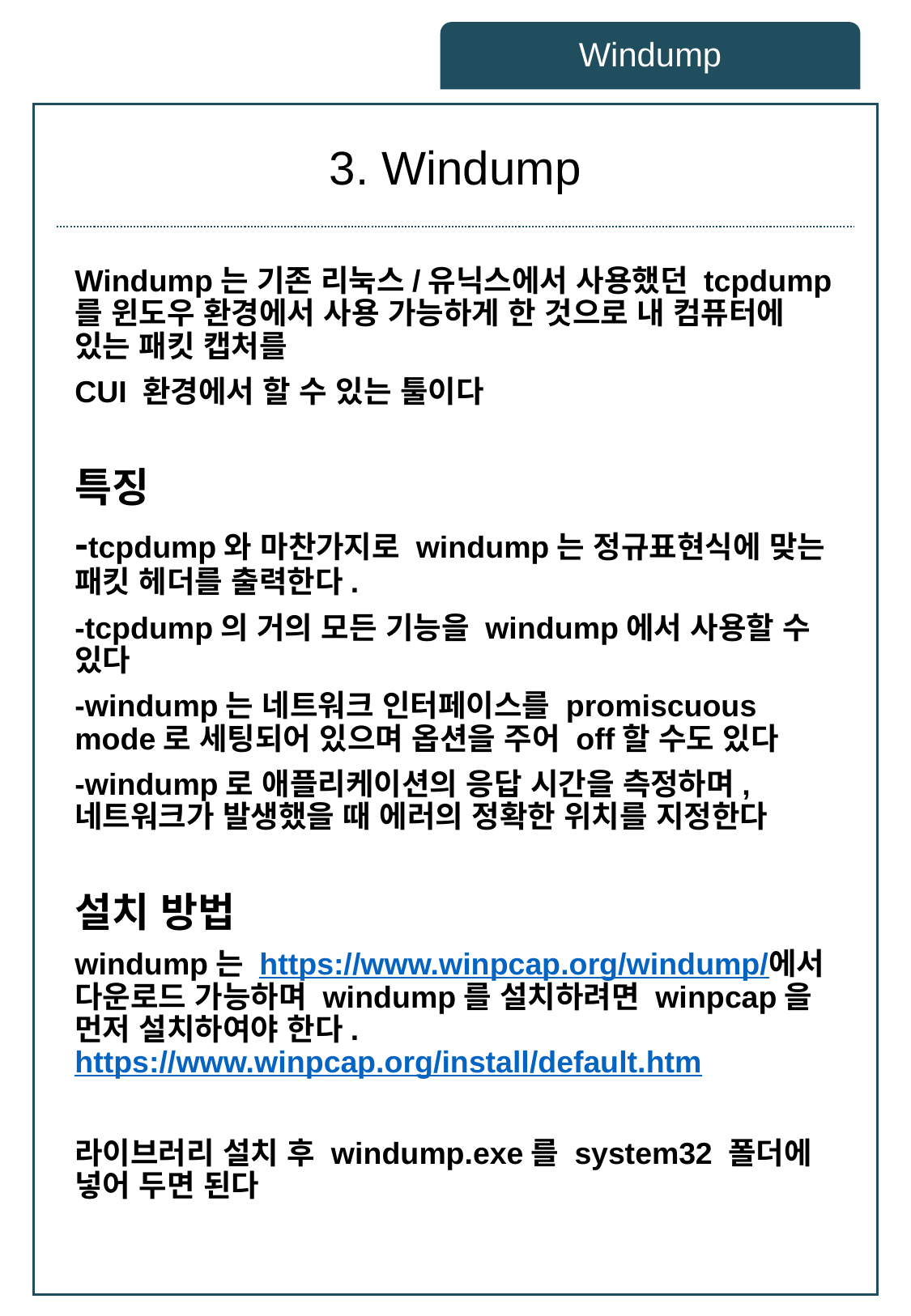

Windump

# 3. Windump
Windump는 기존 리눅스/유닉스에서 사용했던 tcpdump를 윈도우 환경에서 사용 가능하게 한 것으로 내 컴퓨터에 있는 패킷 캡처를
CUI 환경에서 할 수 있는 툴이다

특징
-tcpdump와 마찬가지로 windump는 정규표현식에 맞는 패킷 헤더를 출력한다.
-tcpdump의 거의 모든 기능을 windump에서 사용할 수 있다
-windump는 네트워크 인터페이스를 promiscuous mode로 세팅되어 있으며 옵션을 주어 off할 수도 있다
-windump로 애플리케이션의 응답 시간을 측정하며, 네트워크가 발생했을 때 에러의 정확한 위치를 지정한다

설치 방법
windump는 https://www.winpcap.org/windump/에서 다운로드 가능하며 windump를 설치하려면 winpcap을 먼저 설치하여야 한다. https://www.winpcap.org/install/default.htm

라이브러리 설치 후 windump.exe를 system32 폴더에 넣어 두면 된다